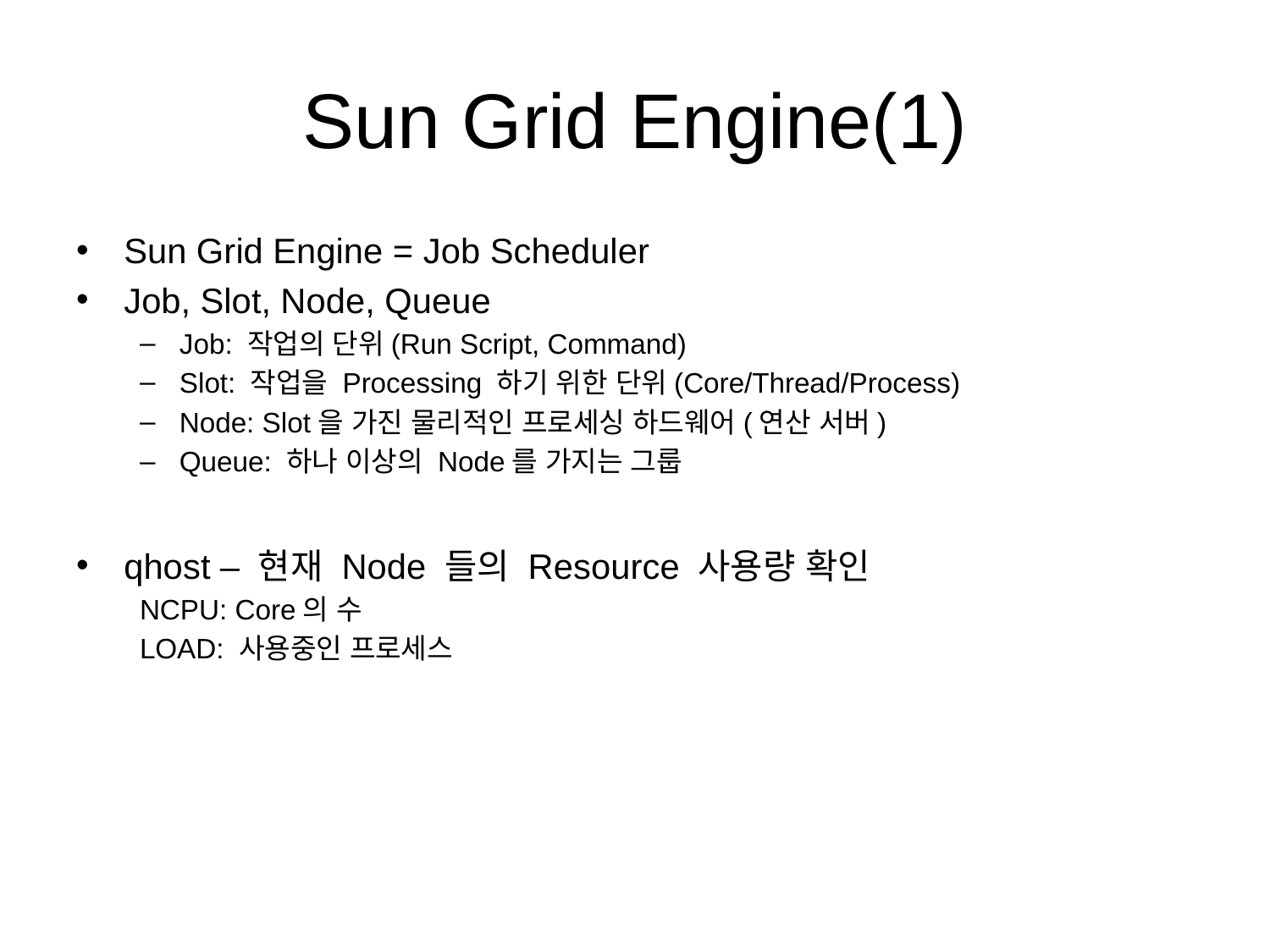

# Sun Grid Engine(1)
Sun Grid Engine = Job Scheduler
Job, Slot, Node, Queue
Job: 작업의 단위(Run Script, Command)
Slot: 작업을 Processing 하기 위한 단위(Core/Thread/Process)
Node: Slot을 가진 물리적인 프로세싱 하드웨어(연산 서버)
Queue: 하나 이상의 Node를 가지는 그룹

qhost – 현재 Node 들의 Resource 사용량 확인
NCPU: Core의 수
LOAD: 사용중인 프로세스